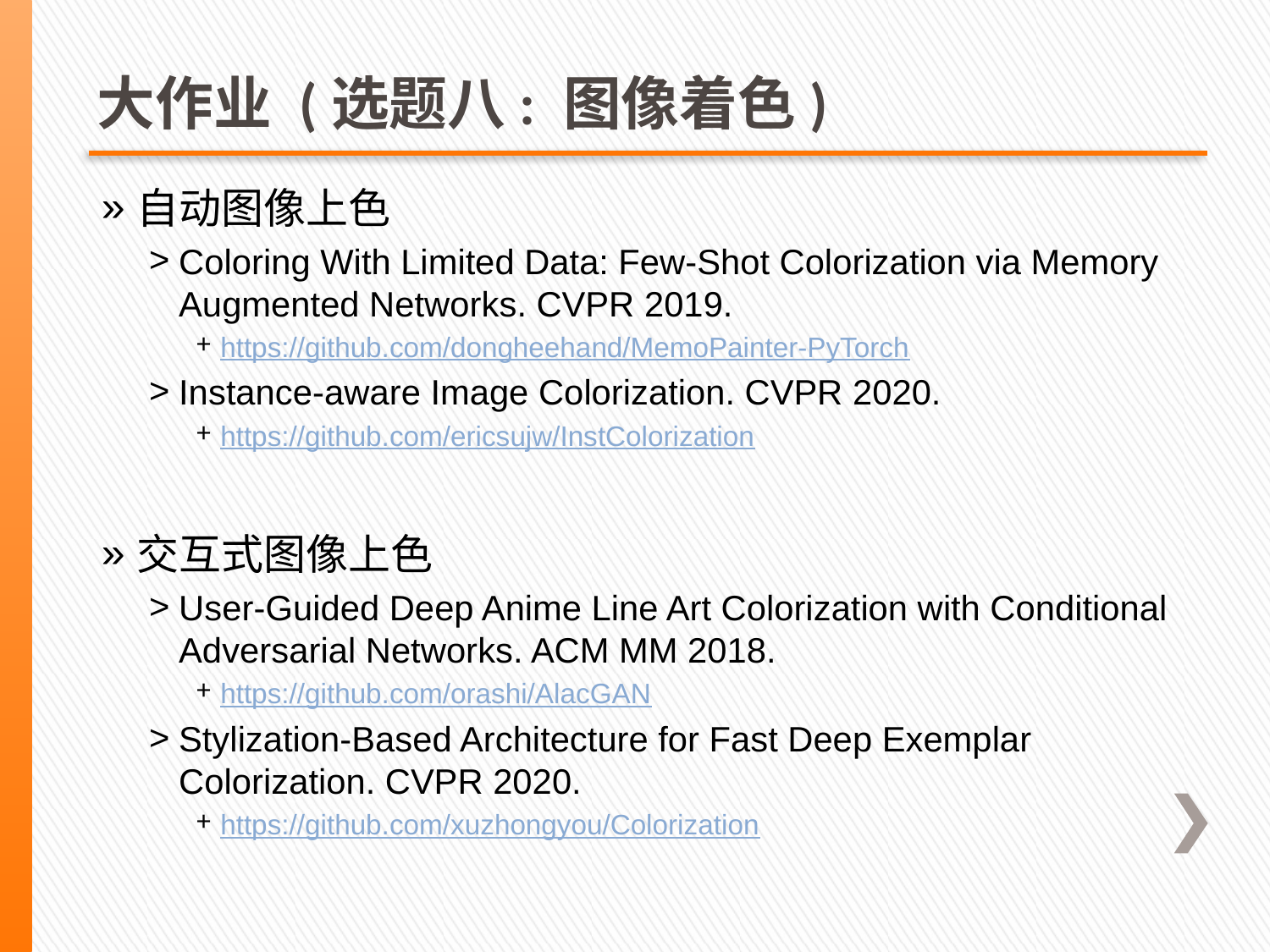

# 大作业 (选题八: 图像着色)
自动图像上色
Coloring With Limited Data: Few-Shot Colorization via Memory Augmented Networks. CVPR 2019.
https://github.com/dongheehand/MemoPainter-PyTorch
Instance-aware Image Colorization. CVPR 2020.
https://github.com/ericsujw/InstColorization

交互式图像上色
User-Guided Deep Anime Line Art Colorization with Conditional Adversarial Networks. ACM MM 2018.
https://github.com/orashi/AlacGAN
Stylization-Based Architecture for Fast Deep Exemplar Colorization. CVPR 2020.
https://github.com/xuzhongyou/Colorization